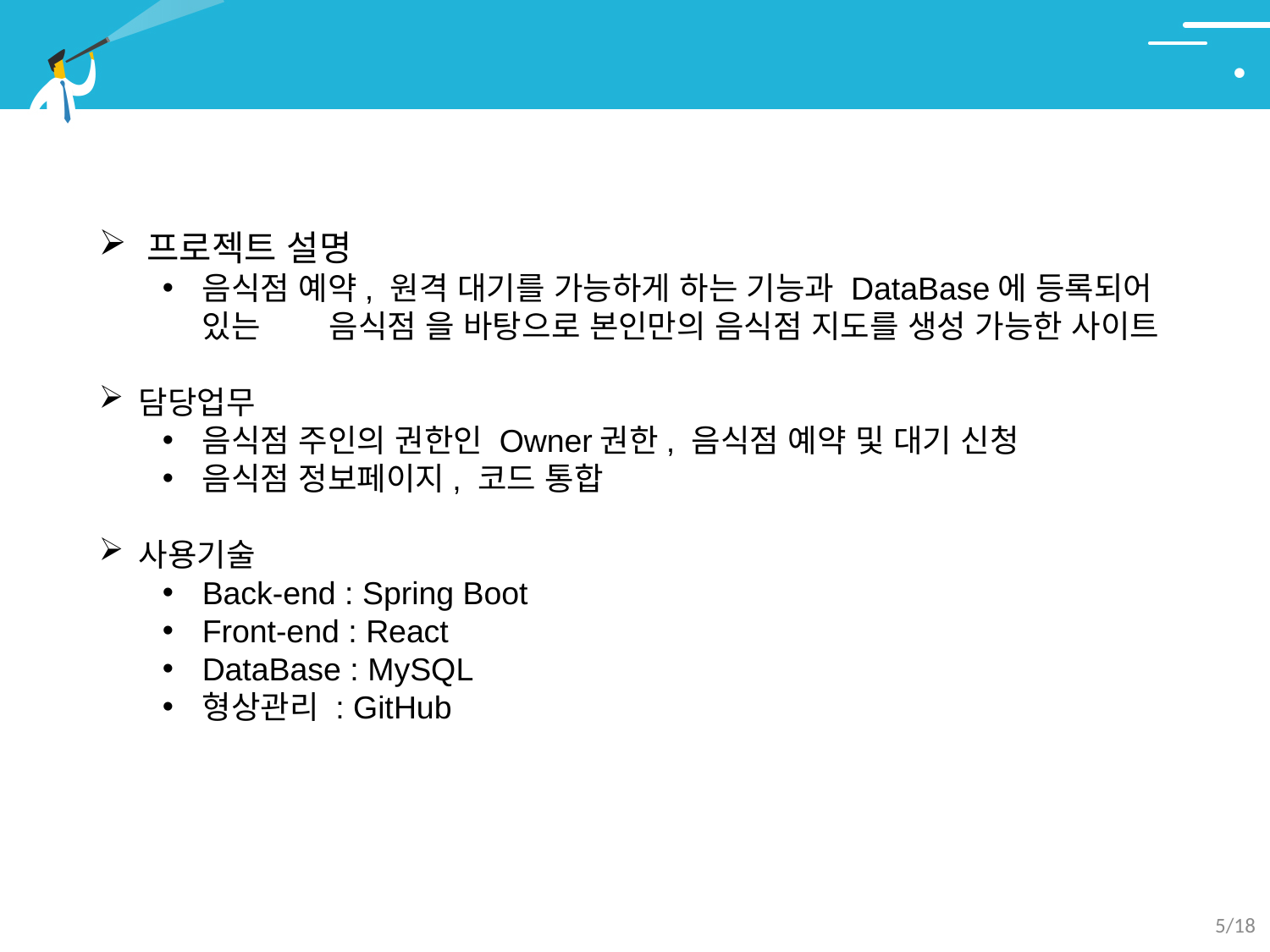

# 2. 수행프로젝트 – 맛집의 민족
프로젝트 설명
음식점 예약, 원격 대기를 가능하게 하는 기능과 DataBase에 등록되어 있는 	음식점 을 바탕으로 본인만의 음식점 지도를 생성 가능한 사이트

담당업무
음식점 주인의 권한인 Owner권한, 음식점 예약 및 대기 신청
음식점 정보페이지, 코드 통합

사용기술
Back-end : Spring Boot
Front-end : React
DataBase : MySQL
형상관리 : GitHub